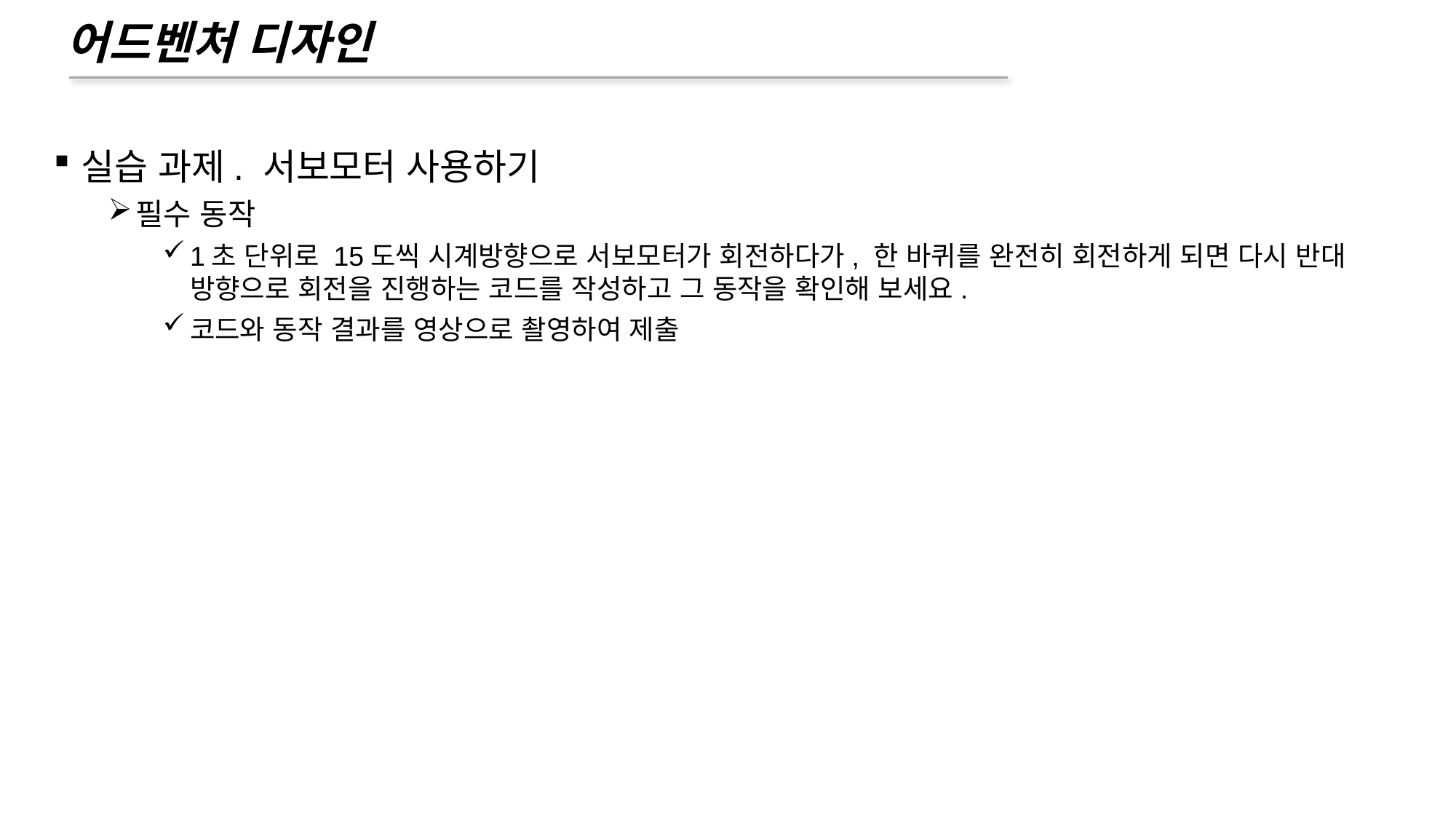

# 어드벤처 디자인
Fin 모드 설정
실습 과제. 서보모터 사용하기
필수 동작
1초 단위로 15도씩 시계방향으로 서보모터가 회전하다가, 한 바퀴를 완전히 회전하게 되면 다시 반대 방향으로 회전을 진행하는 코드를 작성하고 그 동작을 확인해 보세요.
코드와 동작 결과를 영상으로 촬영하여 제출

LED 불빛 출력 함수